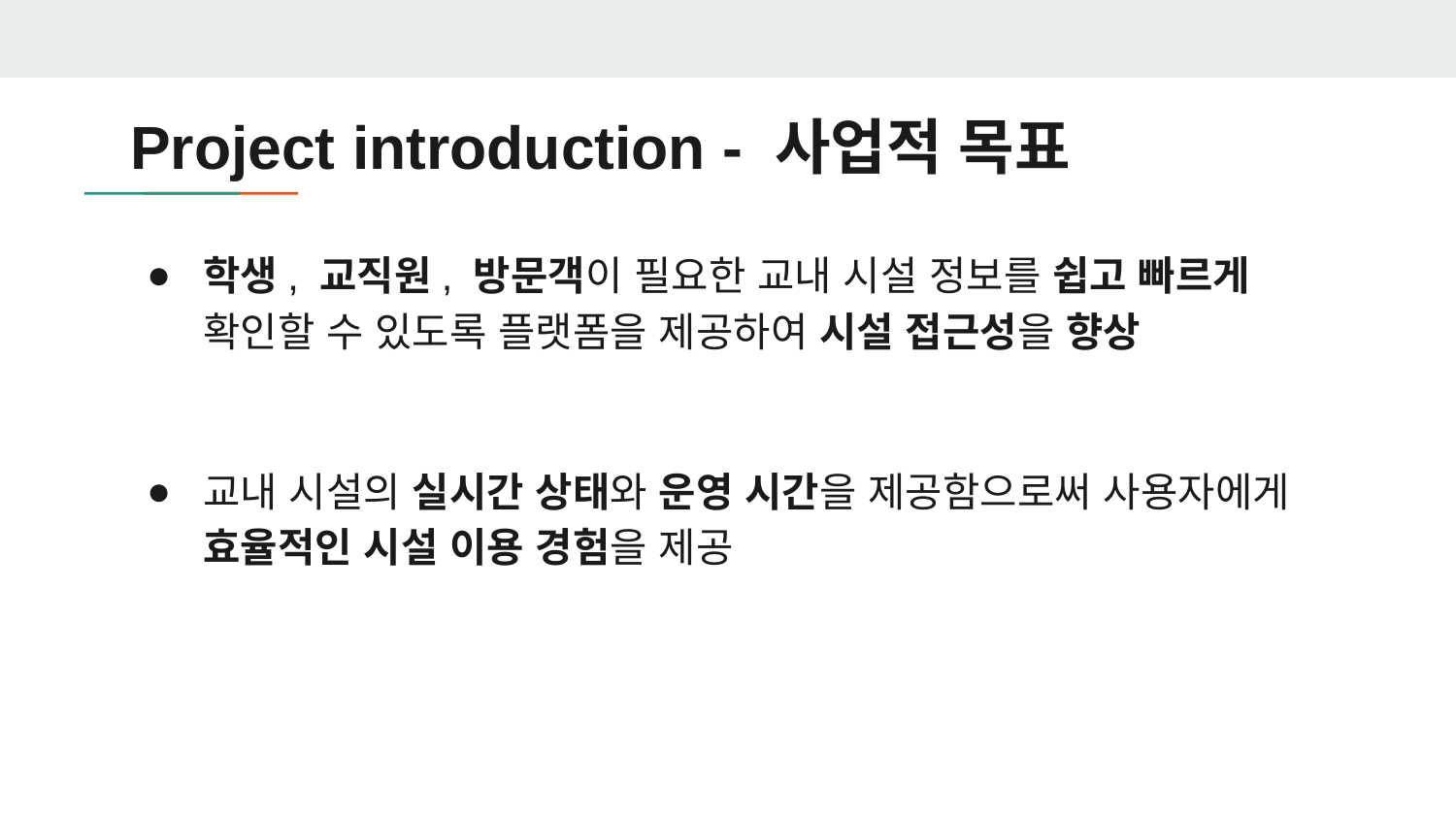

# Project introduction - 사업적 목표

학생, 교직원, 방문객이 필요한 교내 시설 정보를 쉽고 빠르게 확인할 수 있도록 플랫폼을 제공하여 시설 접근성을 향상

교내 시설의 실시간 상태와 운영 시간을 제공함으로써 사용자에게 효율적인 시설 이용 경험을 제공